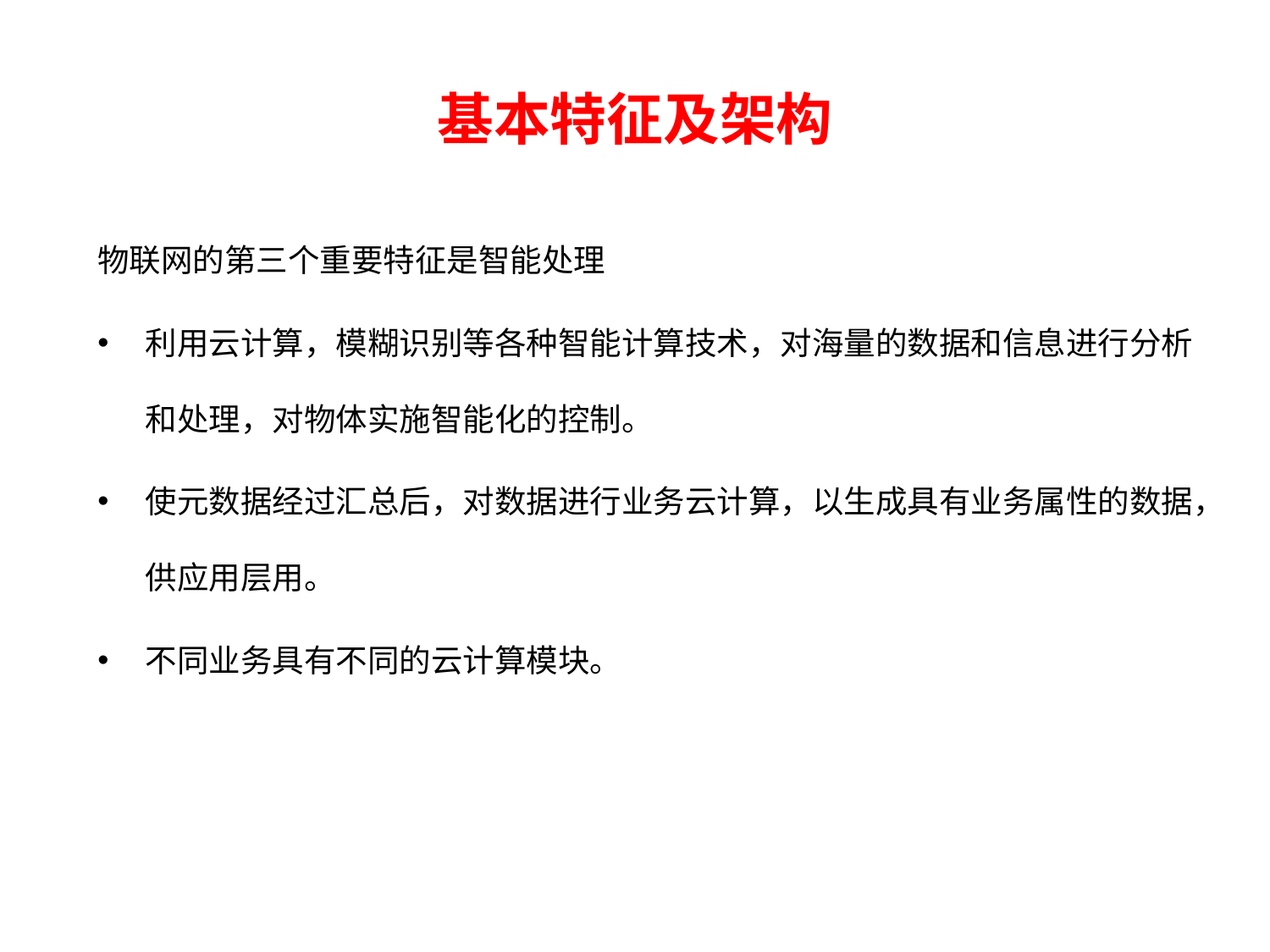

# 基本特征及架构
物联网的第三个重要特征是智能处理
利用云计算，模糊识别等各种智能计算技术，对海量的数据和信息进行分析和处理，对物体实施智能化的控制。
使元数据经过汇总后，对数据进行业务云计算，以生成具有业务属性的数据，供应用层用。
不同业务具有不同的云计算模块。